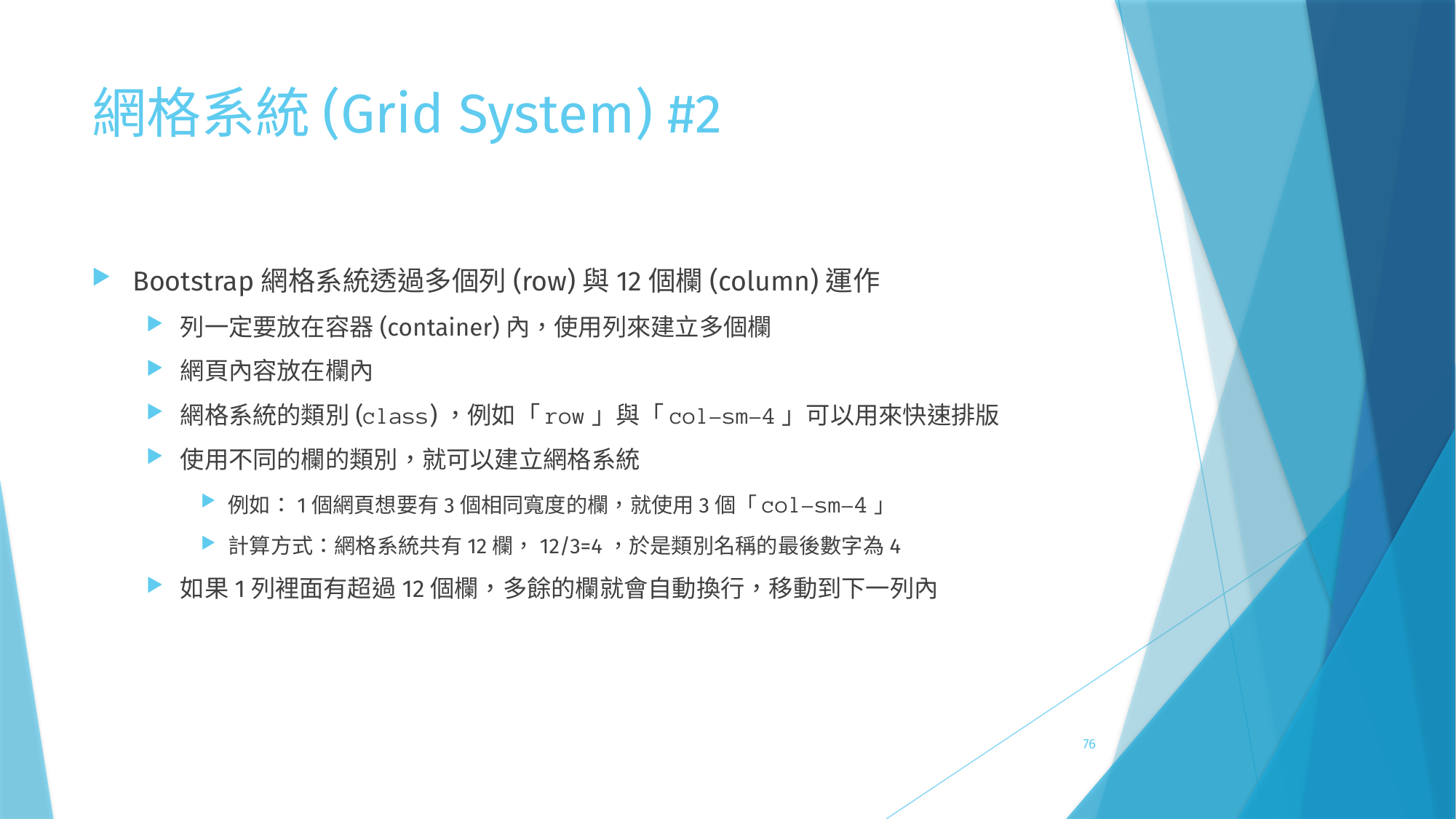

# 網格系統(Grid System) #2
Bootstrap網格系統透過多個列(row)與12個欄(column)運作
列一定要放在容器(container)內，使用列來建立多個欄
網頁內容放在欄內
網格系統的類別(class)，例如「row」與「col-sm-4」可以用來快速排版
使用不同的欄的類別，就可以建立網格系統
例如：1個網頁想要有3個相同寬度的欄，就使用3個「col-sm-4」
計算方式：網格系統共有12欄，12/3=4，於是類別名稱的最後數字為4
如果1列裡面有超過12個欄，多餘的欄就會自動換行，移動到下一列內
76